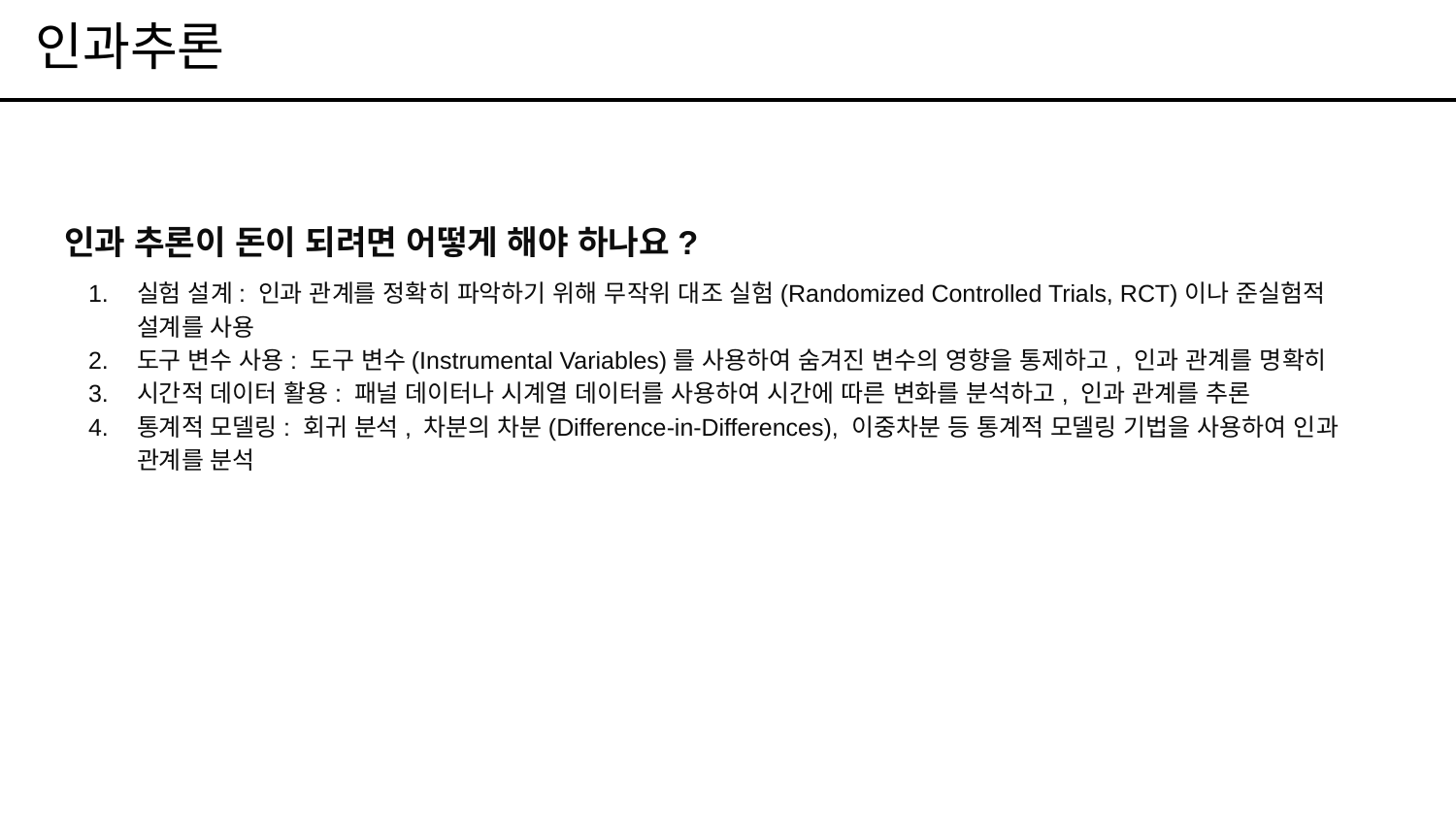

# 인과추론
인과 추론이 돈이 되려면 어떻게 해야 하나요?
실험 설계: 인과 관계를 정확히 파악하기 위해 무작위 대조 실험(Randomized Controlled Trials, RCT)이나 준실험적 설계를 사용
도구 변수 사용: 도구 변수(Instrumental Variables)를 사용하여 숨겨진 변수의 영향을 통제하고, 인과 관계를 명확히
시간적 데이터 활용: 패널 데이터나 시계열 데이터를 사용하여 시간에 따른 변화를 분석하고, 인과 관계를 추론
통계적 모델링: 회귀 분석, 차분의 차분(Difference-in-Differences), 이중차분 등 통계적 모델링 기법을 사용하여 인과 관계를 분석